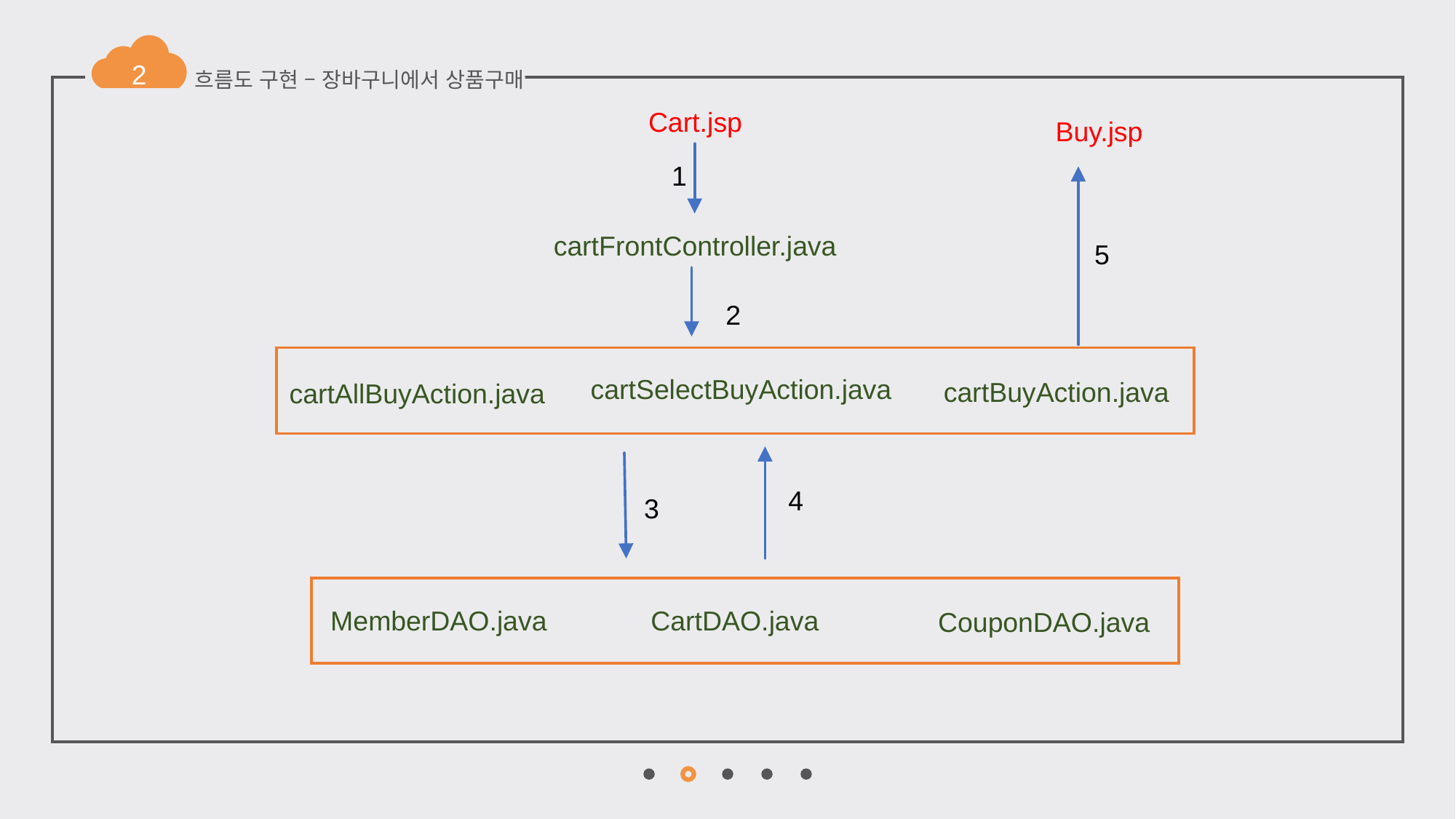

2
흐름도 구현 – 장바구니에서 상품구매

Cart.jsp
Buy.jsp
1
cartFrontController.java
5
2

cartSelectBuyAction.java
cartBuyAction.java
cartAllBuyAction.java
4
3

MemberDAO.java
CartDAO.java
CouponDAO.java